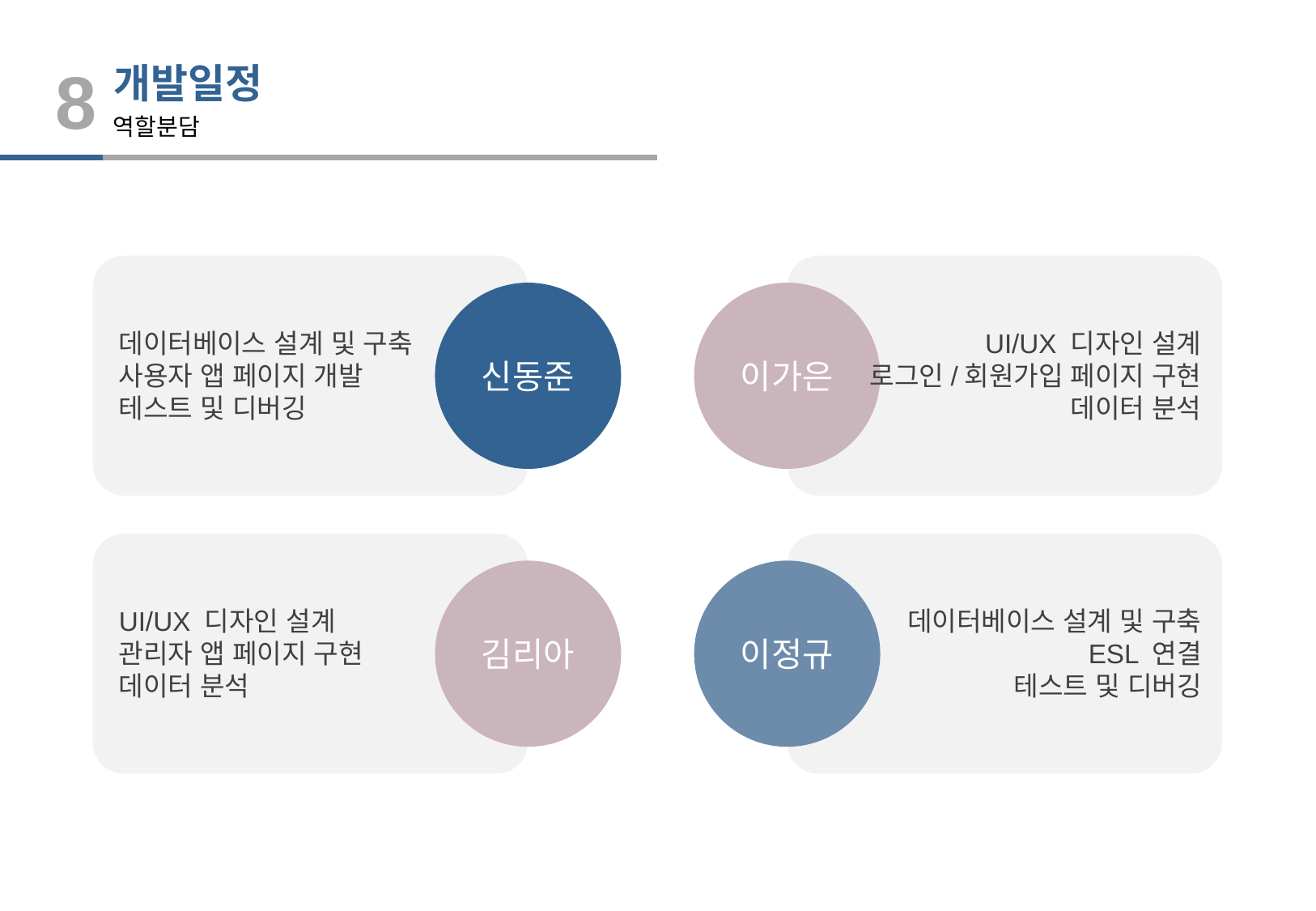

8
개발일정
역할분담

신동준
이가은
데이터베이스 설계 및 구축
사용자 앱 페이지 개발
테스트 및 디버깅
UI/UX 디자인 설계
로그인/회원가입 페이지 구현
데이터 분석

김리아
이정규
UI/UX 디자인 설계
관리자 앱 페이지 구현
데이터 분석
데이터베이스 설계 및 구축
ESL 연결
테스트 및 디버깅